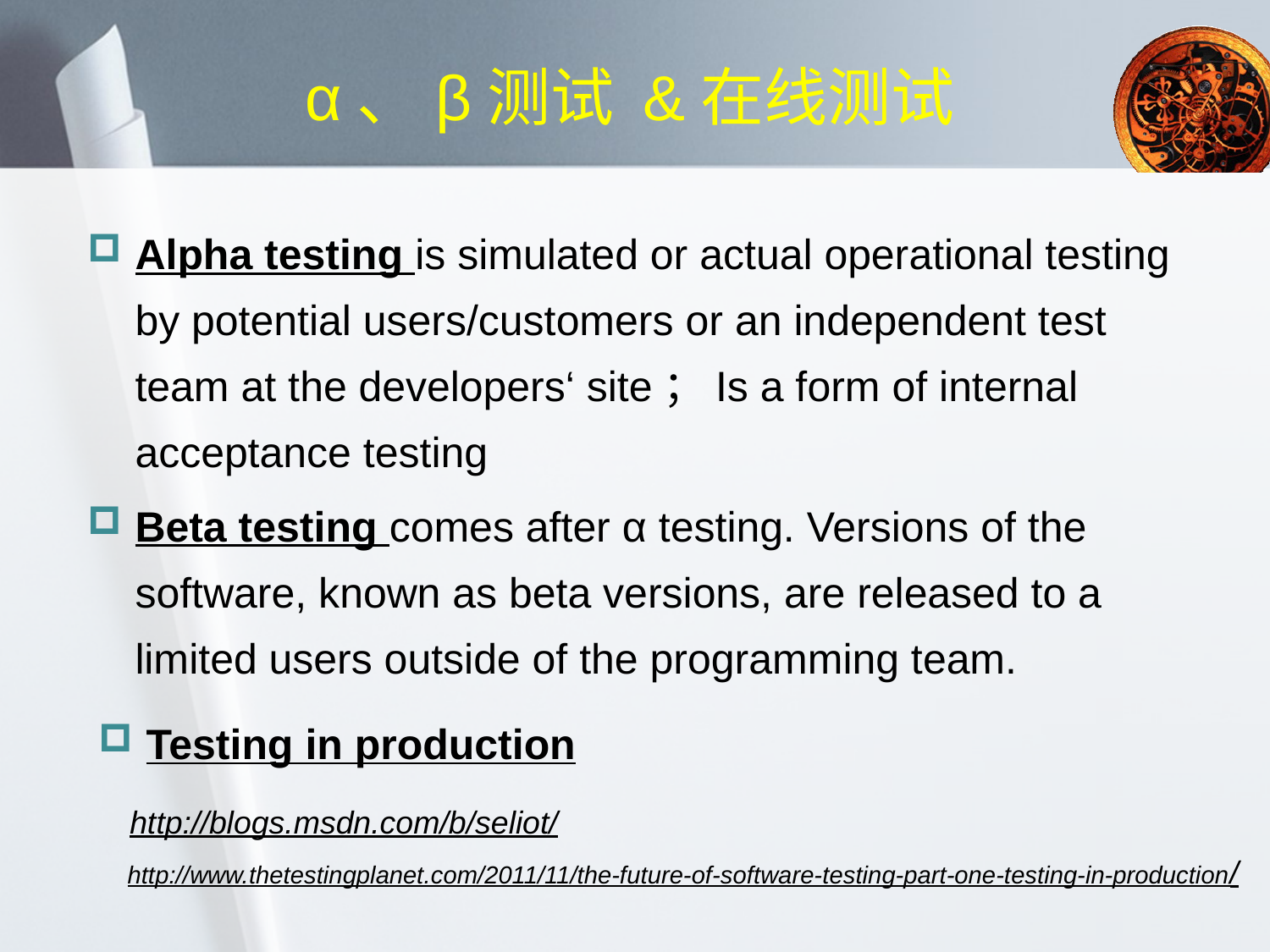

# α、β测试 &在线测试
Alpha testing is simulated or actual operational testing by potential users/customers or an independent test team at the developers‘ site；Is a form of internal acceptance testing
Beta testing comes after α testing. Versions of the software, known as beta versions, are released to a limited users outside of the programming team.
Testing in production
http://blogs.msdn.com/b/seliot/
http://www.thetestingplanet.com/2011/11/the-future-of-software-testing-part-one-testing-in-production/